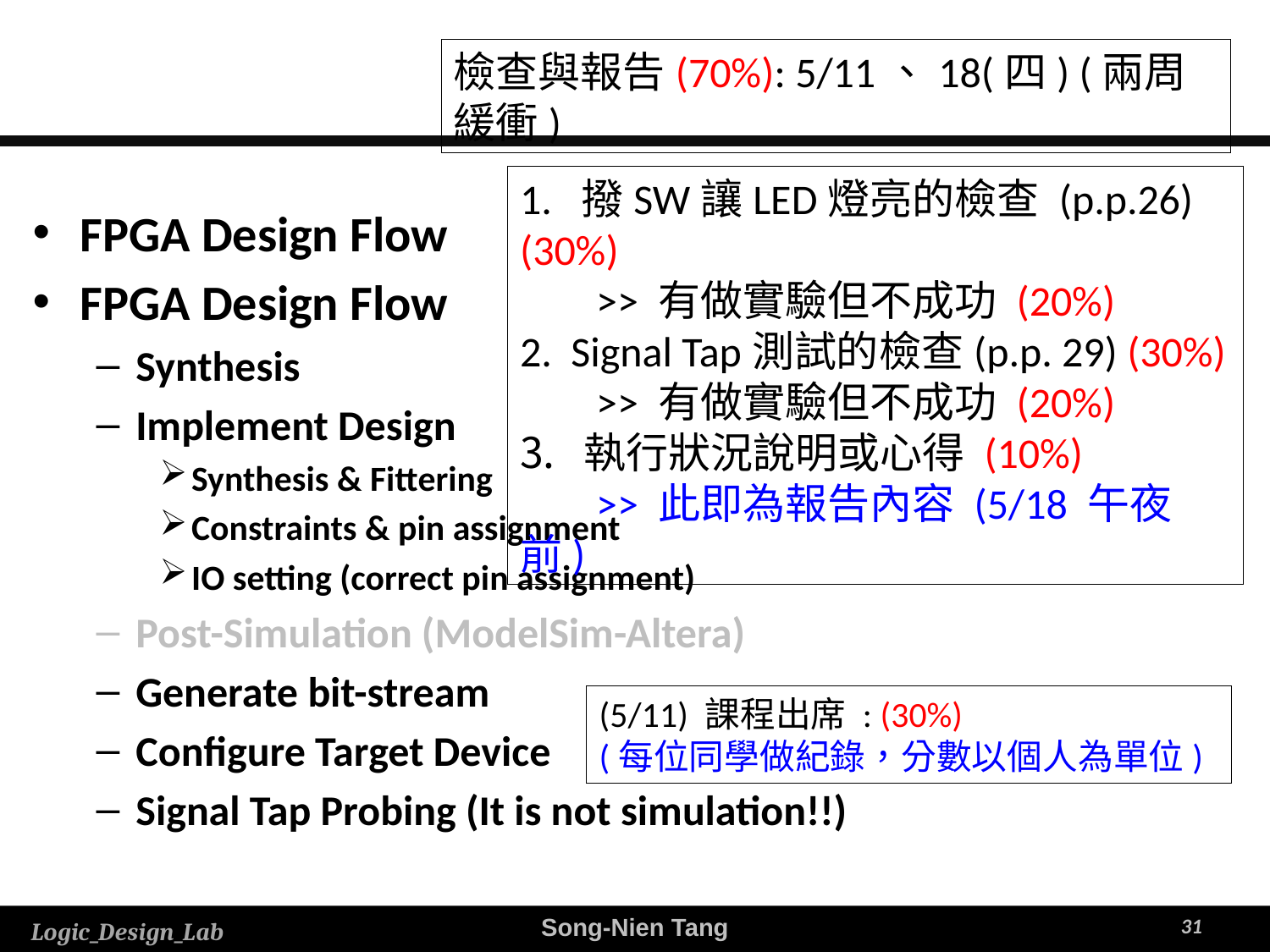

檢查與報告(70%): 5/11、18(四) (兩周緩衝)
1.  撥SW讓LED燈亮的檢查 (p.p.26) (30%)
        >> 有做實驗但不成功 (20%)
2.  Signal Tap測試的檢查(p.p. 29) (30%)
        >> 有做實驗但不成功 (20%)
執行狀況說明或心得 (10%)
        >> 此即為報告內容 (5/18 午夜前)
FPGA Design Flow
FPGA Design Flow
Synthesis
Implement Design
Synthesis & Fittering
Constraints & pin assignment
IO setting (correct pin assignment)
Post-Simulation (ModelSim-Altera)
Generate bit-stream
Configure Target Device
Signal Tap Probing (It is not simulation!!)

(5/11) 課程出席 : (30%)
(每位同學做紀錄，分數以個人為單位)
31